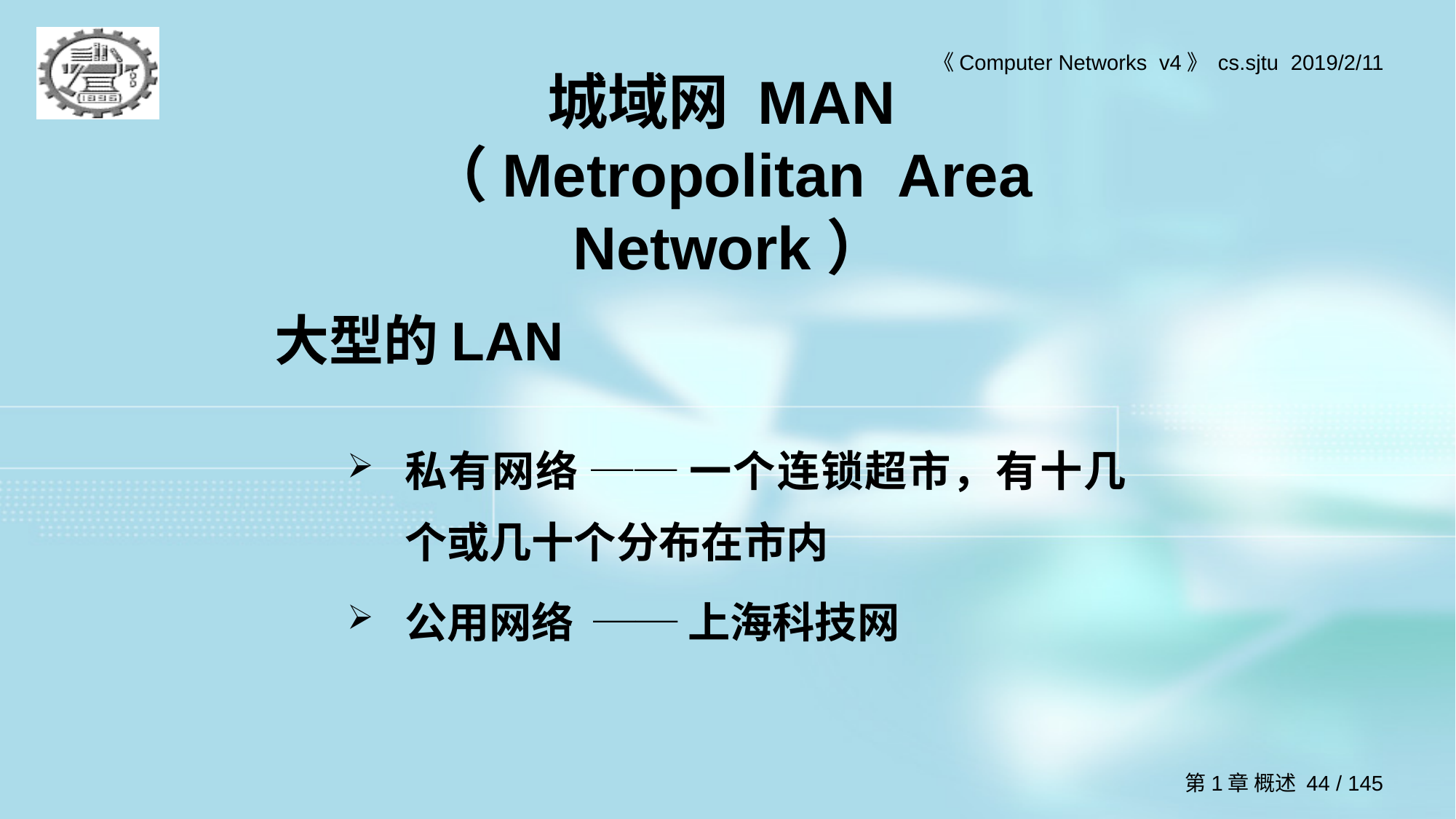

# 城域网 MAN （Metropolitan  Area Network）
大型的LAN
私有网络 ── 一个连锁超市，有十几个或几十个分布在市内
公用网络  ── 上海科技网